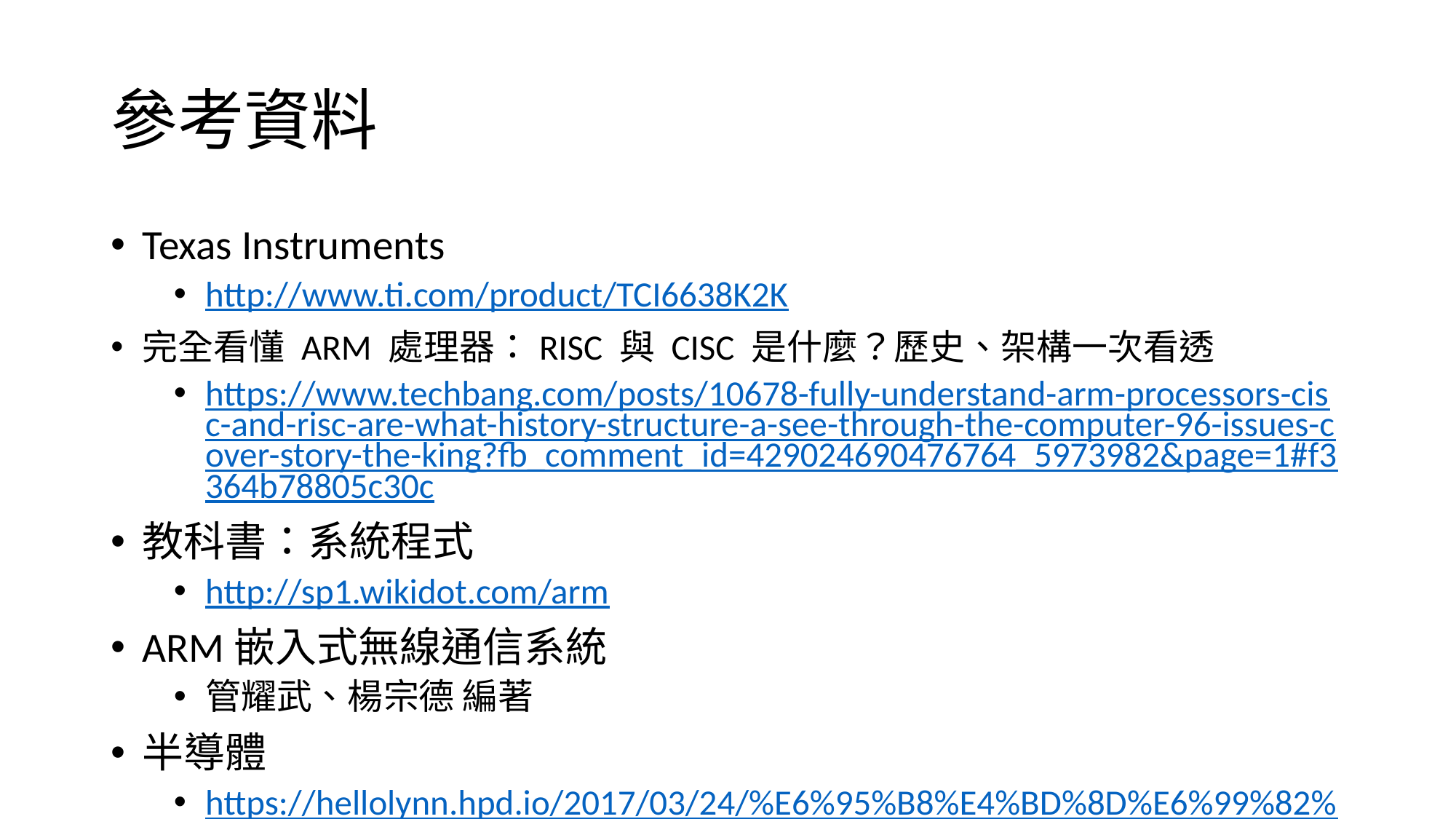

# 參考資料
Texas Instruments
http://www.ti.com/product/TCI6638K2K
完全看懂 ARM 處理器：RISC 與 CISC 是什麼？歷史、架構一次看透
https://www.techbang.com/posts/10678-fully-understand-arm-processors-cisc-and-risc-are-what-history-structure-a-see-through-the-computer-96-issues-cover-story-the-king?fb_comment_id=429024690476764_5973982&page=1#f3364b78805c30c
教科書：系統程式
http://sp1.wikidot.com/arm
ARM嵌入式無線通信系統
管耀武、楊宗德 編著
半導體
https://hellolynn.hpd.io/2017/03/24/%E6%95%B8%E4%BD%8D%E6%99%82%E4%BB%A3%E7%9A%84%E5%9F%BA%E7%9F%B3%EF%BC%9A%E5%8D%8A%E5%B0%8E%E9%AB%94/